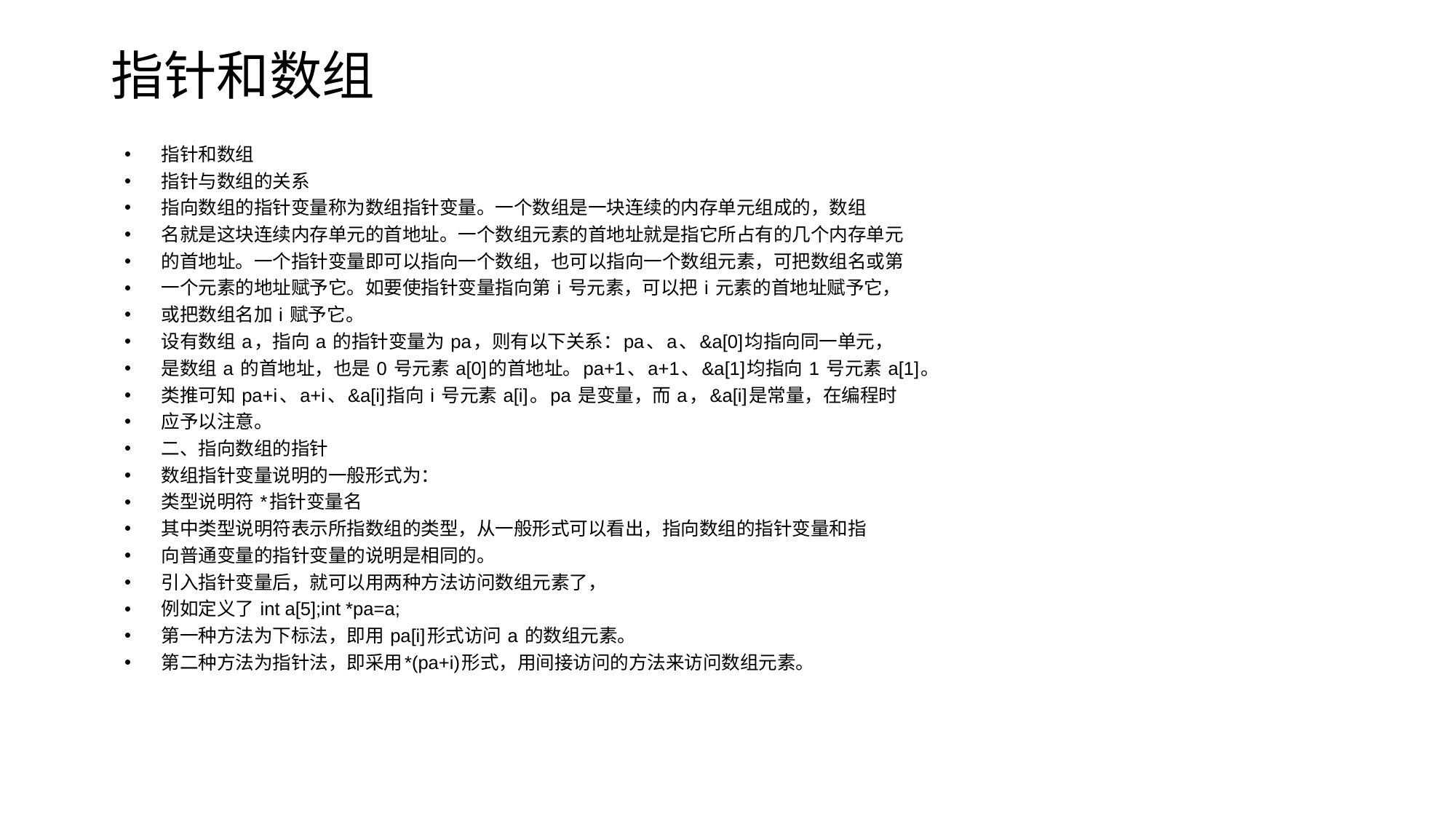

# 指针和数组
指针和数组
指针与数组的关系
指向数组的指针变量称为数组指针变量。一个数组是一块连续的内存单元组成的，数组
名就是这块连续内存单元的首地址。一个数组元素的首地址就是指它所占有的几个内存单元
的首地址。一个指针变量即可以指向一个数组，也可以指向一个数组元素，可把数组名或第
一个元素的地址赋予它。如要使指针变量指向第 i 号元素，可以把 i 元素的首地址赋予它，
或把数组名加 i 赋予它。
设有数组 a，指向 a 的指针变量为 pa，则有以下关系：pa、a、&a[0]均指向同一单元，
是数组 a 的首地址，也是 0 号元素 a[0]的首地址。pa+1、a+1、&a[1]均指向 1 号元素 a[1]。
类推可知 pa+i、a+i、&a[i]指向 i 号元素 a[i]。pa 是变量，而 a，&a[i]是常量，在编程时
应予以注意。
二、指向数组的指针
数组指针变量说明的一般形式为：
类型说明符 *指针变量名
其中类型说明符表示所指数组的类型，从一般形式可以看出，指向数组的指针变量和指
向普通变量的指针变量的说明是相同的。
引入指针变量后，就可以用两种方法访问数组元素了，
例如定义了 int a[5];int *pa=a;
第一种方法为下标法，即用 pa[i]形式访问 a 的数组元素。
第二种方法为指针法，即采用*(pa+i)形式，用间接访问的方法来访问数组元素。